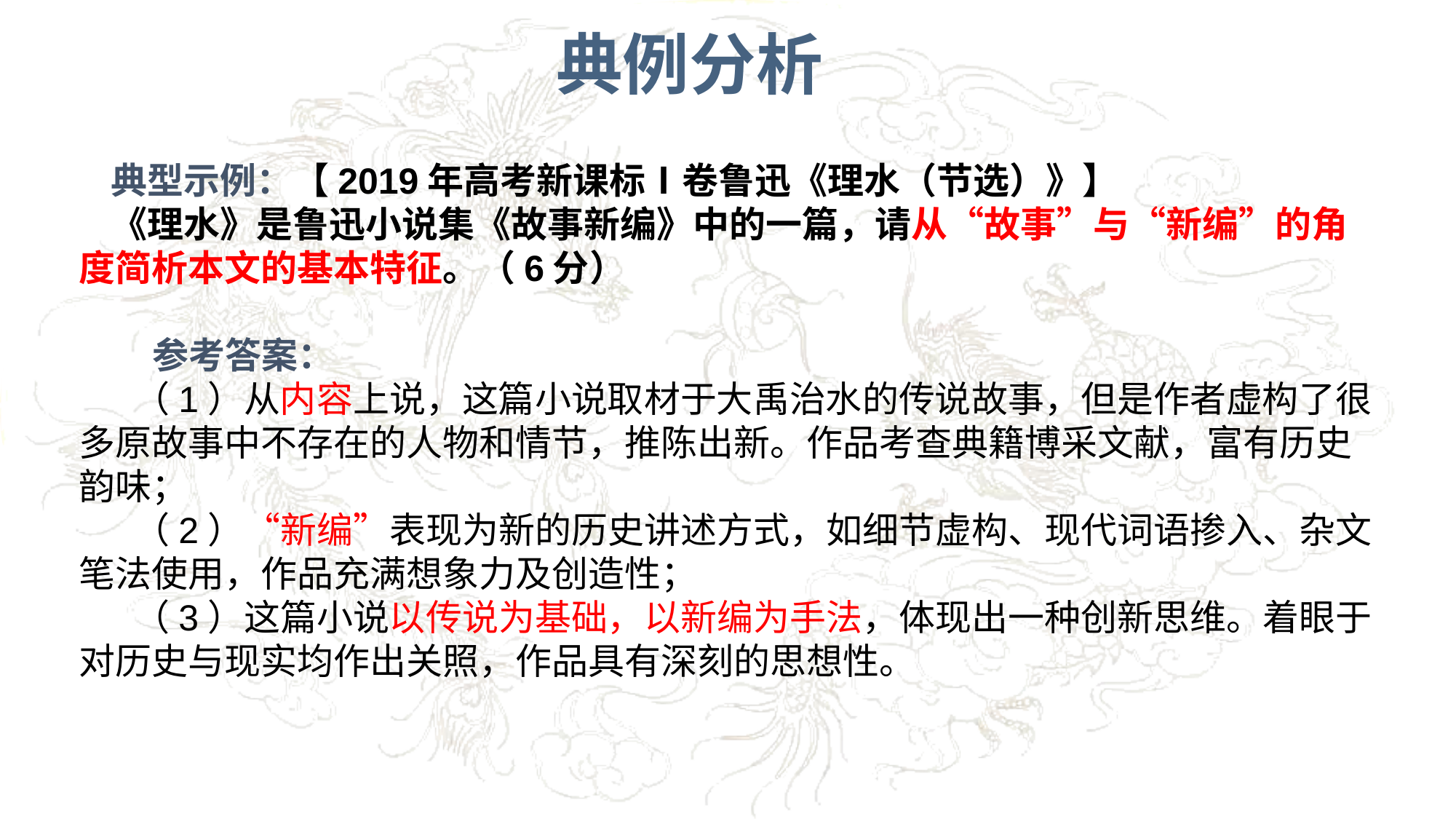

典例分析
典型示例：【2019年高考新课标Ⅰ卷鲁迅《理水（节选）》】
《理水》是鲁迅小说集《故事新编》中的一篇，请从“故事”与“新编”的角度简析本文的基本特征。（6分）

    参考答案：
（1）从内容上说，这篇小说取材于大禹治水的传说故事，但是作者虚构了很多原故事中不存在的人物和情节，推陈出新。作品考查典籍博采文献，富有历史韵味；
（2）“新编”表现为新的历史讲述方式，如细节虚构、现代词语掺入、杂文笔法使用，作品充满想象力及创造性；
（3）这篇小说以传说为基础，以新编为手法，体现出一种创新思维。着眼于对历史与现实均作出关照，作品具有深刻的思想性。